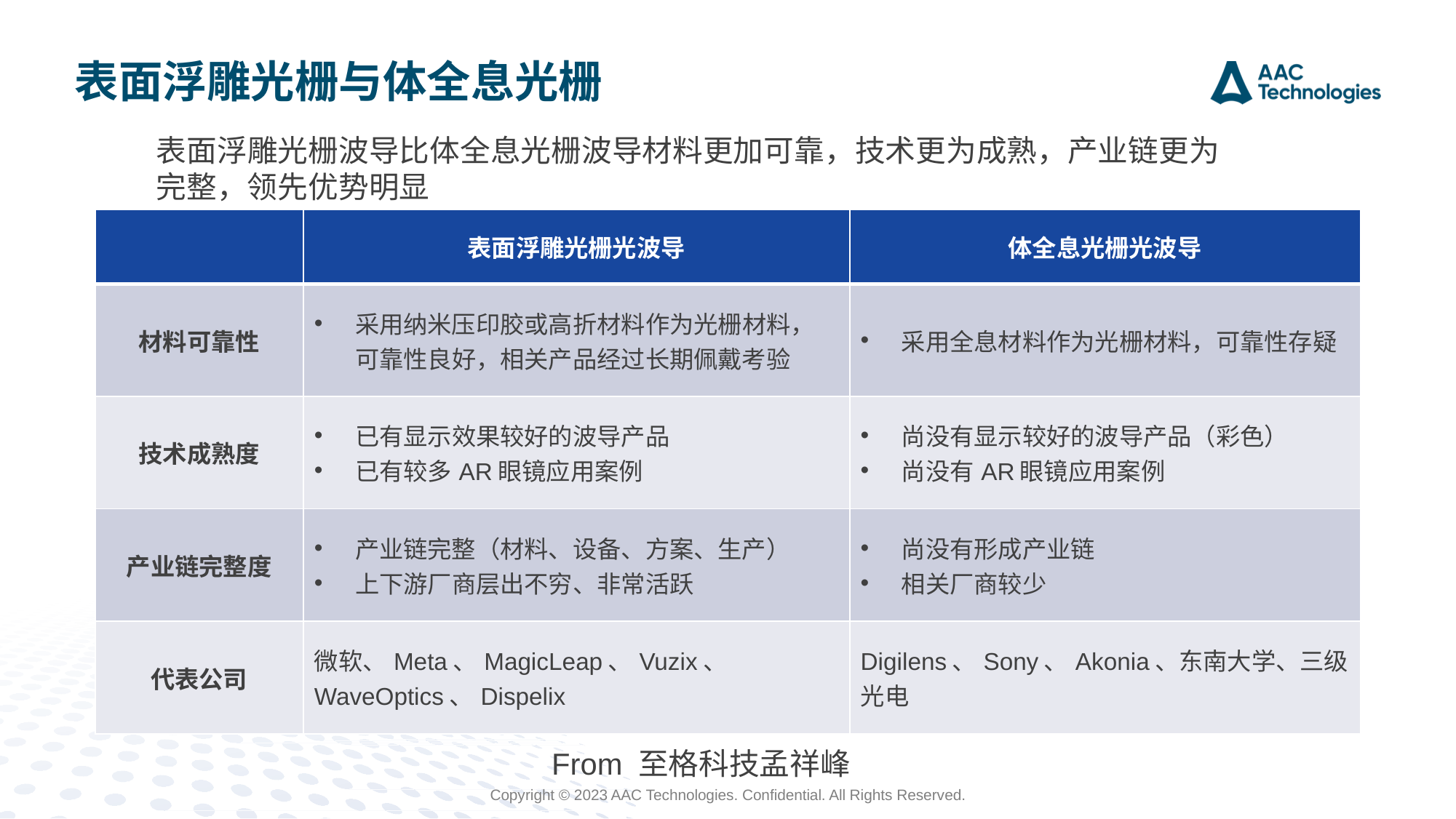

# 表面浮雕光栅与体全息光栅
表面浮雕光栅波导比体全息光栅波导材料更加可靠，技术更为成熟，产业链更为完整，领先优势明显
|  | 表面浮雕光栅光波导 | 体全息光栅光波导 |
| --- | --- | --- |
| 材料可靠性 | 采用纳米压印胶或高折材料作为光栅材料，可靠性良好，相关产品经过长期佩戴考验 | 采用全息材料作为光栅材料，可靠性存疑 |
| 技术成熟度 | 已有显示效果较好的波导产品 已有较多AR眼镜应用案例 | 尚没有显示较好的波导产品（彩色） 尚没有AR眼镜应用案例 |
| 产业链完整度 | 产业链完整（材料、设备、方案、生产） 上下游厂商层出不穷、非常活跃 | 尚没有形成产业链 相关厂商较少 |
| 代表公司 | 微软、Meta、MagicLeap、Vuzix、 WaveOptics、Dispelix | Digilens、Sony、Akonia、东南大学、三级光电 |
From 至格科技孟祥峰